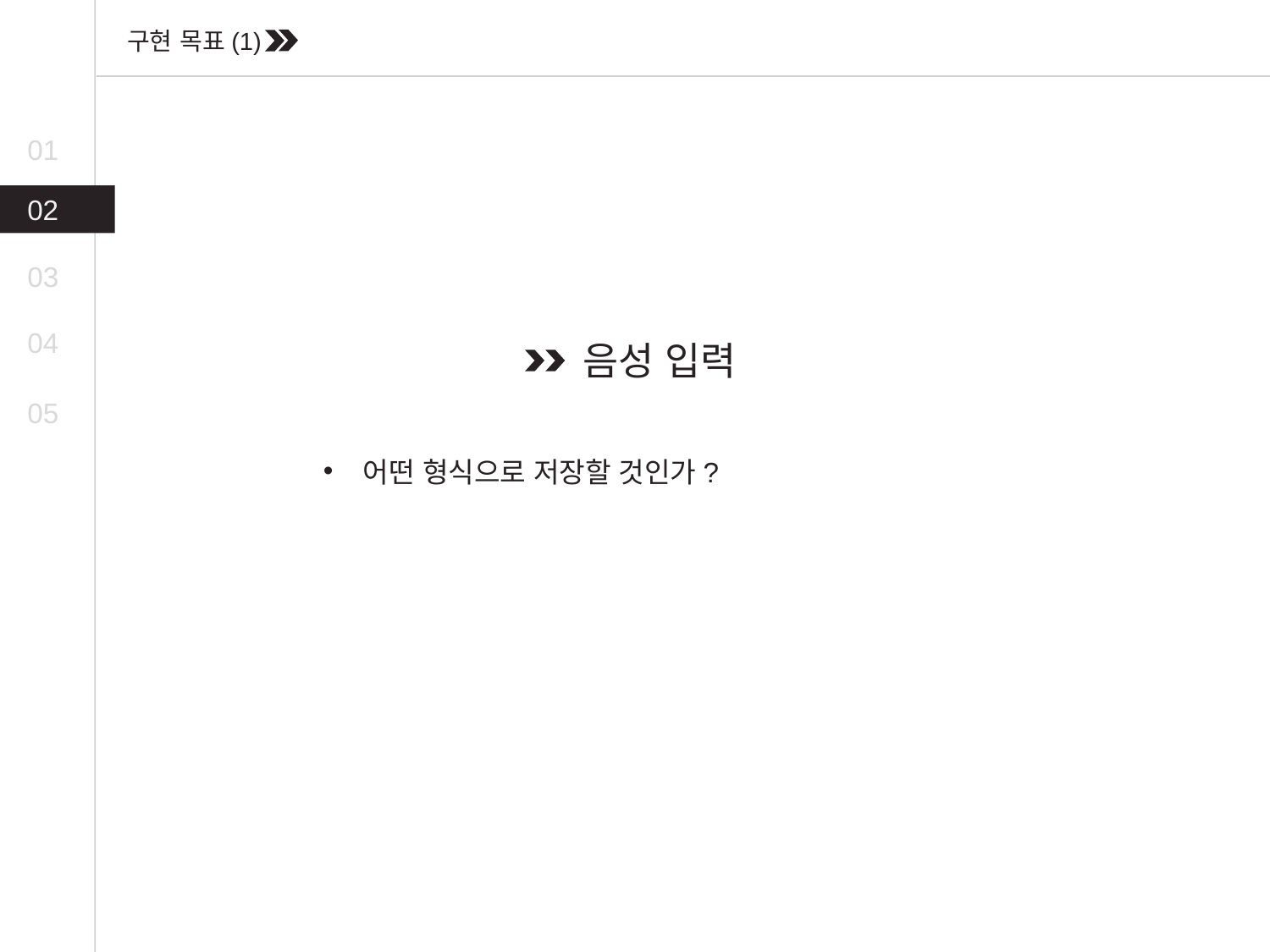

구현 목표(1)

01

02
03
04
음성 입력

05
어떤 형식으로 저장할 것인가?